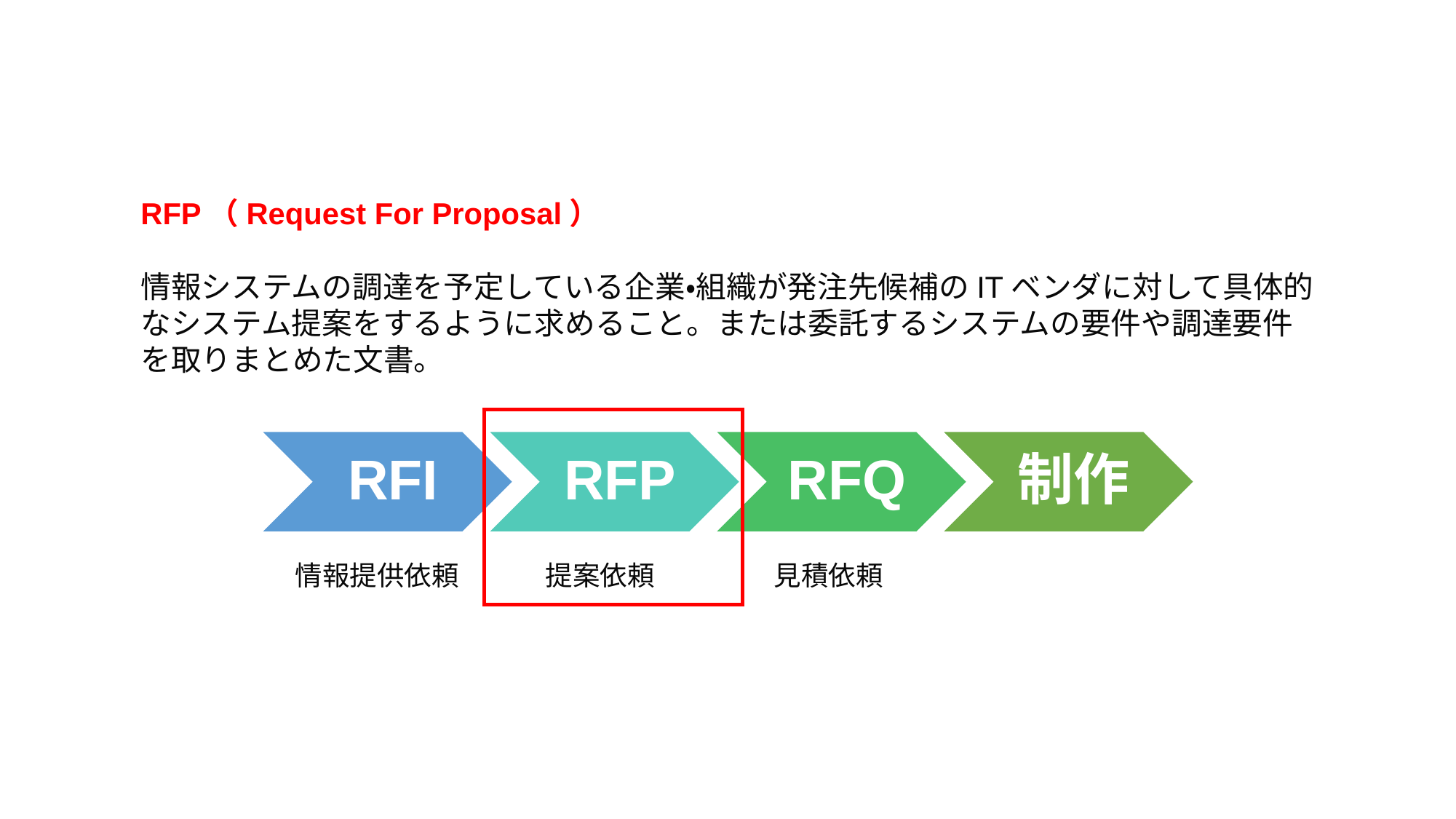

RFP（Request For Proposal）

情報システムの調達を予定している企業・組織が発注先候補のITベンダに対して具体的なシステム提案をするように求めること。または委託するシステムの要件や調達要件を取りまとめた文書。
RFI
RFP
RFQ
制作

情報提供依頼
提案依頼
見積依頼